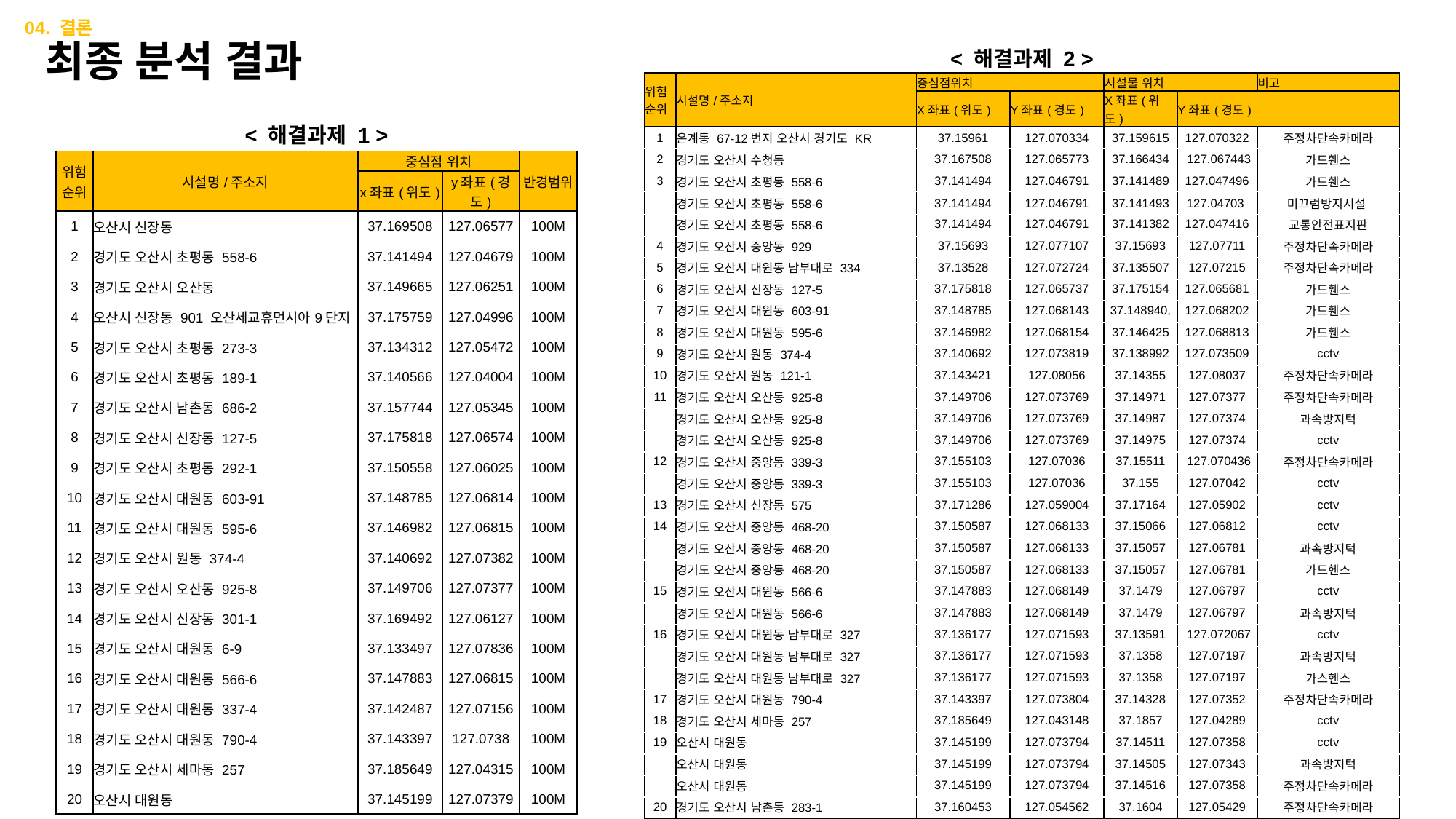

04. 결론
최종 분석 결과
< 해결과제 2 >
| 위험순위 | 시설명/주소지 | 증심점위치 |  | 시설물 위치 |  | 비고 |
| --- | --- | --- | --- | --- | --- | --- |
|  |  | X좌표(위도) | Y좌표(경도) | X좌표(위도) | Y좌표(경도) |  |
| 1 | 은계동 67-12번지 오산시 경기도 KR | 37.15961 | 127.070334 | 37.159615 | 127.070322 | 주정차단속카메라 |
| 2 | 경기도 오산시 수청동 | 37.167508 | 127.065773 | 37.166434 | 127.067443 | 가드휀스 |
| 3 | 경기도 오산시 초평동 558-6 | 37.141494 | 127.046791 | 37.141489 | 127.047496 | 가드휀스 |
|  | 경기도 오산시 초평동 558-6 | 37.141494 | 127.046791 | 37.141493 | 127.04703 | 미끄럼방지시설 |
|  | 경기도 오산시 초평동 558-6 | 37.141494 | 127.046791 | 37.141382 | 127.047416 | 교통안전표지판 |
| 4 | 경기도 오산시 중앙동 929 | 37.15693 | 127.077107 | 37.15693 | 127.07711 | 주정차단속카메라 |
| 5 | 경기도 오산시 대원동 남부대로 334 | 37.13528 | 127.072724 | 37.135507 | 127.07215 | 주정차단속카메라 |
| 6 | 경기도 오산시 신장동 127-5 | 37.175818 | 127.065737 | 37.175154 | 127.065681 | 가드휀스 |
| 7 | 경기도 오산시 대원동 603-91 | 37.148785 | 127.068143 | 37.148940, | 127.068202 | 가드휀스 |
| 8 | 경기도 오산시 대원동 595-6 | 37.146982 | 127.068154 | 37.146425 | 127.068813 | 가드휀스 |
| 9 | 경기도 오산시 원동 374-4 | 37.140692 | 127.073819 | 37.138992 | 127.073509 | cctv |
| 10 | 경기도 오산시 원동 121-1 | 37.143421 | 127.08056 | 37.14355 | 127.08037 | 주정차단속카메라 |
| 11 | 경기도 오산시 오산동 925-8 | 37.149706 | 127.073769 | 37.14971 | 127.07377 | 주정차단속카메라 |
|  | 경기도 오산시 오산동 925-8 | 37.149706 | 127.073769 | 37.14987 | 127.07374 | 과속방지턱 |
|  | 경기도 오산시 오산동 925-8 | 37.149706 | 127.073769 | 37.14975 | 127.07374 | cctv |
| 12 | 경기도 오산시 중앙동 339-3 | 37.155103 | 127.07036 | 37.15511 | 127.070436 | 주정차단속카메라 |
|  | 경기도 오산시 중앙동 339-3 | 37.155103 | 127.07036 | 37.155 | 127.07042 | cctv |
| 13 | 경기도 오산시 신장동 575 | 37.171286 | 127.059004 | 37.17164 | 127.05902 | cctv |
| 14 | 경기도 오산시 중앙동 468-20 | 37.150587 | 127.068133 | 37.15066 | 127.06812 | cctv |
|  | 경기도 오산시 중앙동 468-20 | 37.150587 | 127.068133 | 37.15057 | 127.06781 | 과속방지턱 |
|  | 경기도 오산시 중앙동 468-20 | 37.150587 | 127.068133 | 37.15057 | 127.06781 | 가드헨스 |
| 15 | 경기도 오산시 대원동 566-6 | 37.147883 | 127.068149 | 37.1479 | 127.06797 | cctv |
|  | 경기도 오산시 대원동 566-6 | 37.147883 | 127.068149 | 37.1479 | 127.06797 | 과속방지턱 |
| 16 | 경기도 오산시 대원동 남부대로 327 | 37.136177 | 127.071593 | 37.13591 | 127.072067 | cctv |
|  | 경기도 오산시 대원동 남부대로 327 | 37.136177 | 127.071593 | 37.1358 | 127.07197 | 과속방지턱 |
|  | 경기도 오산시 대원동 남부대로 327 | 37.136177 | 127.071593 | 37.1358 | 127.07197 | 가스헨스 |
| 17 | 경기도 오산시 대원동 790-4 | 37.143397 | 127.073804 | 37.14328 | 127.07352 | 주정차단속카메라 |
| 18 | 경기도 오산시 세마동 257 | 37.185649 | 127.043148 | 37.1857 | 127.04289 | cctv |
| 19 | 오산시 대원동 | 37.145199 | 127.073794 | 37.14511 | 127.07358 | cctv |
|  | 오산시 대원동 | 37.145199 | 127.073794 | 37.14505 | 127.07343 | 과속방지턱 |
|  | 오산시 대원동 | 37.145199 | 127.073794 | 37.14516 | 127.07358 | 주정차단속카메라 |
| 20 | 경기도 오산시 남촌동 283-1 | 37.160453 | 127.054562 | 37.1604 | 127.05429 | 주정차단속카메라 |
< 해결과제 1 >
| 위험순위 | 시설명/주소지 | 중심점 위치 |  | 반경범위 |
| --- | --- | --- | --- | --- |
|  |  | x좌표(위도) | y좌표(경도) |  |
| 1 | 오산시 신장동 | 37.169508 | 127.06577 | 100M |
| 2 | 경기도 오산시 초평동 558-6 | 37.141494 | 127.04679 | 100M |
| 3 | 경기도 오산시 오산동 | 37.149665 | 127.06251 | 100M |
| 4 | 오산시 신장동 901 오산세교휴먼시아9단지 | 37.175759 | 127.04996 | 100M |
| 5 | 경기도 오산시 초평동 273-3 | 37.134312 | 127.05472 | 100M |
| 6 | 경기도 오산시 초평동 189-1 | 37.140566 | 127.04004 | 100M |
| 7 | 경기도 오산시 남촌동 686-2 | 37.157744 | 127.05345 | 100M |
| 8 | 경기도 오산시 신장동 127-5 | 37.175818 | 127.06574 | 100M |
| 9 | 경기도 오산시 초평동 292-1 | 37.150558 | 127.06025 | 100M |
| 10 | 경기도 오산시 대원동 603-91 | 37.148785 | 127.06814 | 100M |
| 11 | 경기도 오산시 대원동 595-6 | 37.146982 | 127.06815 | 100M |
| 12 | 경기도 오산시 원동 374-4 | 37.140692 | 127.07382 | 100M |
| 13 | 경기도 오산시 오산동 925-8 | 37.149706 | 127.07377 | 100M |
| 14 | 경기도 오산시 신장동 301-1 | 37.169492 | 127.06127 | 100M |
| 15 | 경기도 오산시 대원동 6-9 | 37.133497 | 127.07836 | 100M |
| 16 | 경기도 오산시 대원동 566-6 | 37.147883 | 127.06815 | 100M |
| 17 | 경기도 오산시 대원동 337-4 | 37.142487 | 127.07156 | 100M |
| 18 | 경기도 오산시 대원동 790-4 | 37.143397 | 127.0738 | 100M |
| 19 | 경기도 오산시 세마동 257 | 37.185649 | 127.04315 | 100M |
| 20 | 오산시 대원동 | 37.145199 | 127.07379 | 100M |